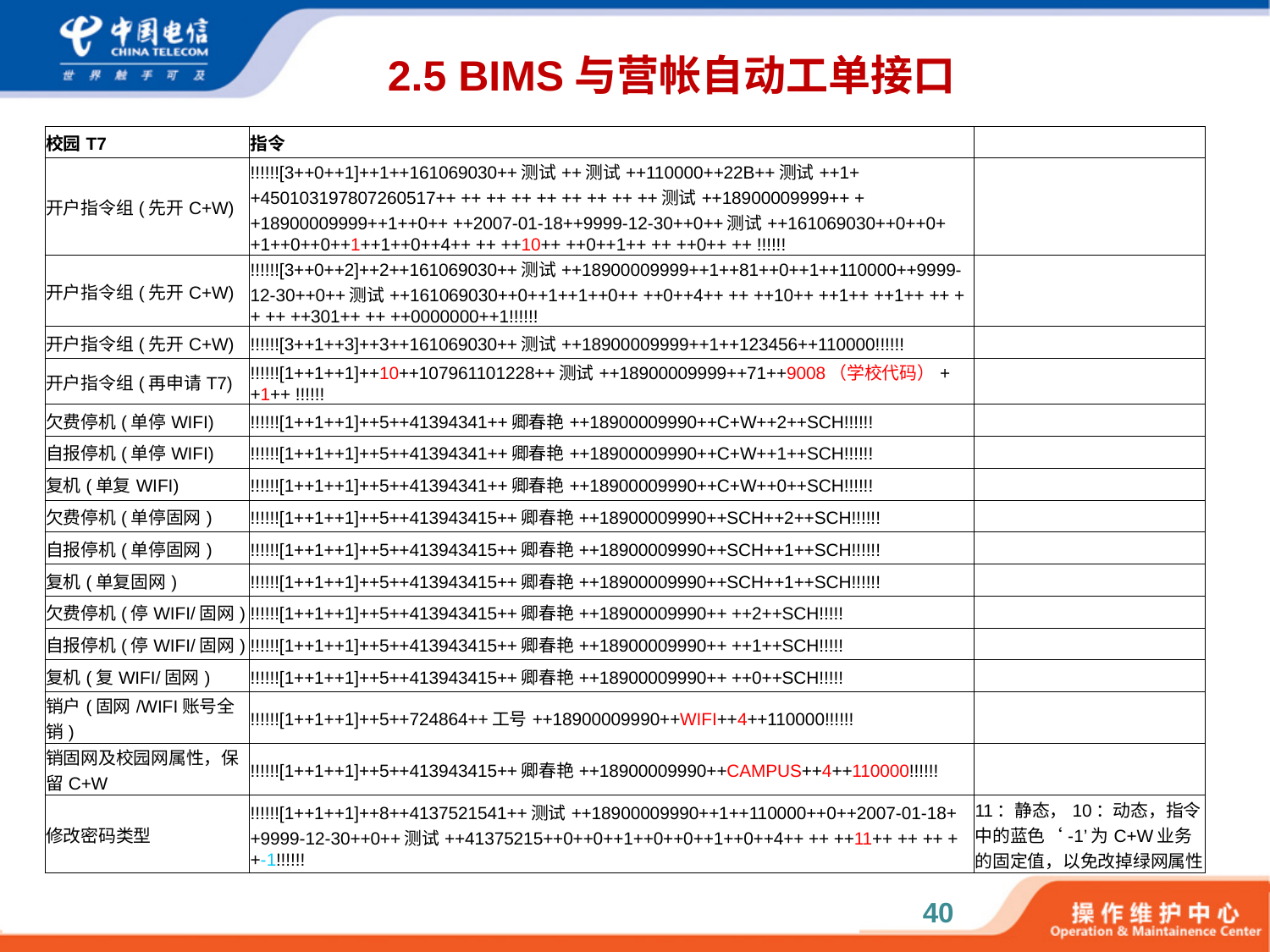

# 2.5 BIMS与营帐自动工单接口
| 校园T7 | 指令 |  |
| --- | --- | --- |
| 开户指令组(先开C+W) | !!!!!![3++0++1]++1++161069030++测试++测试++110000++22B++测试++1++450103197807260517++ ++ ++ ++ ++ ++ ++ ++ ++测试++18900009999++ ++18900009999++1++0++ ++2007-01-18++9999-12-30++0++测试++161069030++0++0++1++0++0++1++1++0++4++ ++ ++10++ ++0++1++ ++ ++0++ ++ !!!!!! |  |
| 开户指令组(先开C+W) | !!!!!![3++0++2]++2++161069030++测试++18900009999++1++81++0++1++110000++9999-12-30++0++测试++161069030++0++1++1++0++ ++0++4++ ++ ++10++ ++1++ ++1++ ++ ++ ++ ++301++ ++ ++0000000++1!!!!!! |  |
| 开户指令组(先开C+W) | !!!!!![3++1++3]++3++161069030++测试++18900009999++1++123456++110000!!!!!! |  |
| 开户指令组(再申请T7) | !!!!!![1++1++1]++10++107961101228++测试++18900009999++71++9008（学校代码）++1++ !!!!!! |  |
| 欠费停机(单停WIFI) | !!!!!![1++1++1]++5++41394341++卿春艳++18900009990++C+W++2++SCH!!!!!! |  |
| 自报停机(单停WIFI) | !!!!!![1++1++1]++5++41394341++卿春艳++18900009990++C+W++1++SCH!!!!!! |  |
| 复机(单复WIFI) | !!!!!![1++1++1]++5++41394341++卿春艳++18900009990++C+W++0++SCH!!!!!! |  |
| 欠费停机(单停固网) | !!!!!![1++1++1]++5++413943415++卿春艳++18900009990++SCH++2++SCH!!!!!! |  |
| 自报停机(单停固网) | !!!!!![1++1++1]++5++413943415++卿春艳++18900009990++SCH++1++SCH!!!!!! |  |
| 复机(单复固网) | !!!!!![1++1++1]++5++413943415++卿春艳++18900009990++SCH++1++SCH!!!!!! |  |
| 欠费停机(停WIFI/固网) | !!!!!![1++1++1]++5++413943415++卿春艳++18900009990++ ++2++SCH!!!!! |  |
| 自报停机(停WIFI/固网) | !!!!!![1++1++1]++5++413943415++卿春艳++18900009990++ ++1++SCH!!!!! |  |
| 复机(复WIFI/固网) | !!!!!![1++1++1]++5++413943415++卿春艳++18900009990++ ++0++SCH!!!!! |  |
| 销户(固网/WIFI账号全销) | !!!!!![1++1++1]++5++724864++工号++18900009990++WIFI++4++110000!!!!!! |  |
| 销固网及校园网属性，保留C+W | !!!!!![1++1++1]++5++413943415++卿春艳++18900009990++CAMPUS++4++110000!!!!!! |  |
| 修改密码类型 | !!!!!![1++1++1]++8++4137521541++测试++18900009990++1++110000++0++2007-01-18++9999-12-30++0++测试++41375215++0++0++1++0++0++1++0++4++ ++ ++11++ ++ ++ ++-1!!!!!! | 11：静态，10：动态，指令中的蓝色‘-1’为C+W业务的固定值，以免改掉绿网属性 |